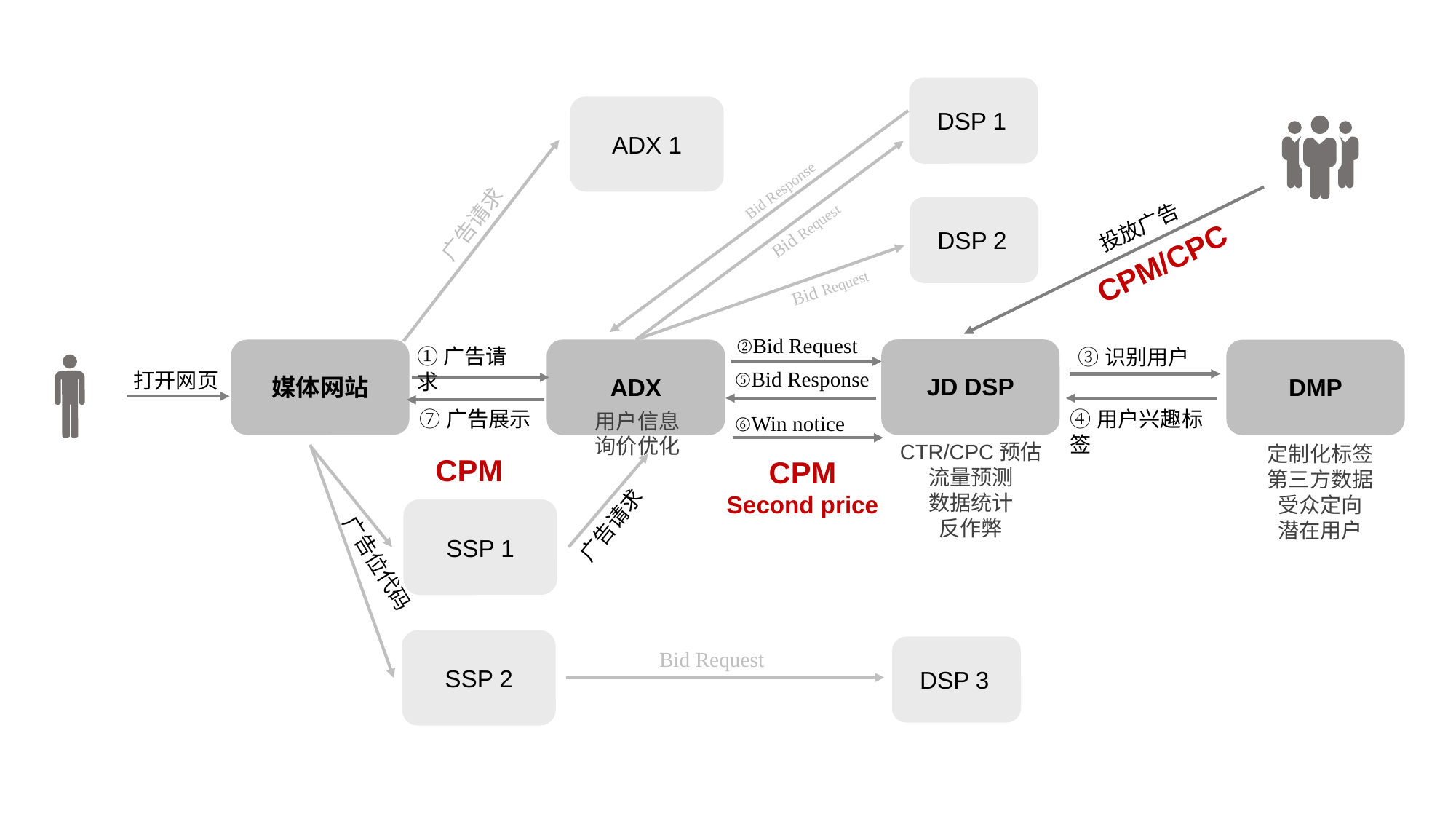

DSP 1

ADX 1

Bid Response
广告请求

Bid Request
投放广告

DSP 2
CPM/CPC

Bid Request
②Bid Request
①广告请求
③识别用户

⑤Bid Response
打开网页

媒体网站
JD DSP
DMP
ADX

⑦广告展示
④用户兴趣标签
用户信息
询价优化
⑥Win notice
CTR/CPC预估
流量预测
数据统计
反作弊
定制化标签
第三方数据
受众定向
潜在用户

CPM

CPM
Second price

广告请求

SSP 1
广告位代码

Bid Request
SSP 2
DSP 3